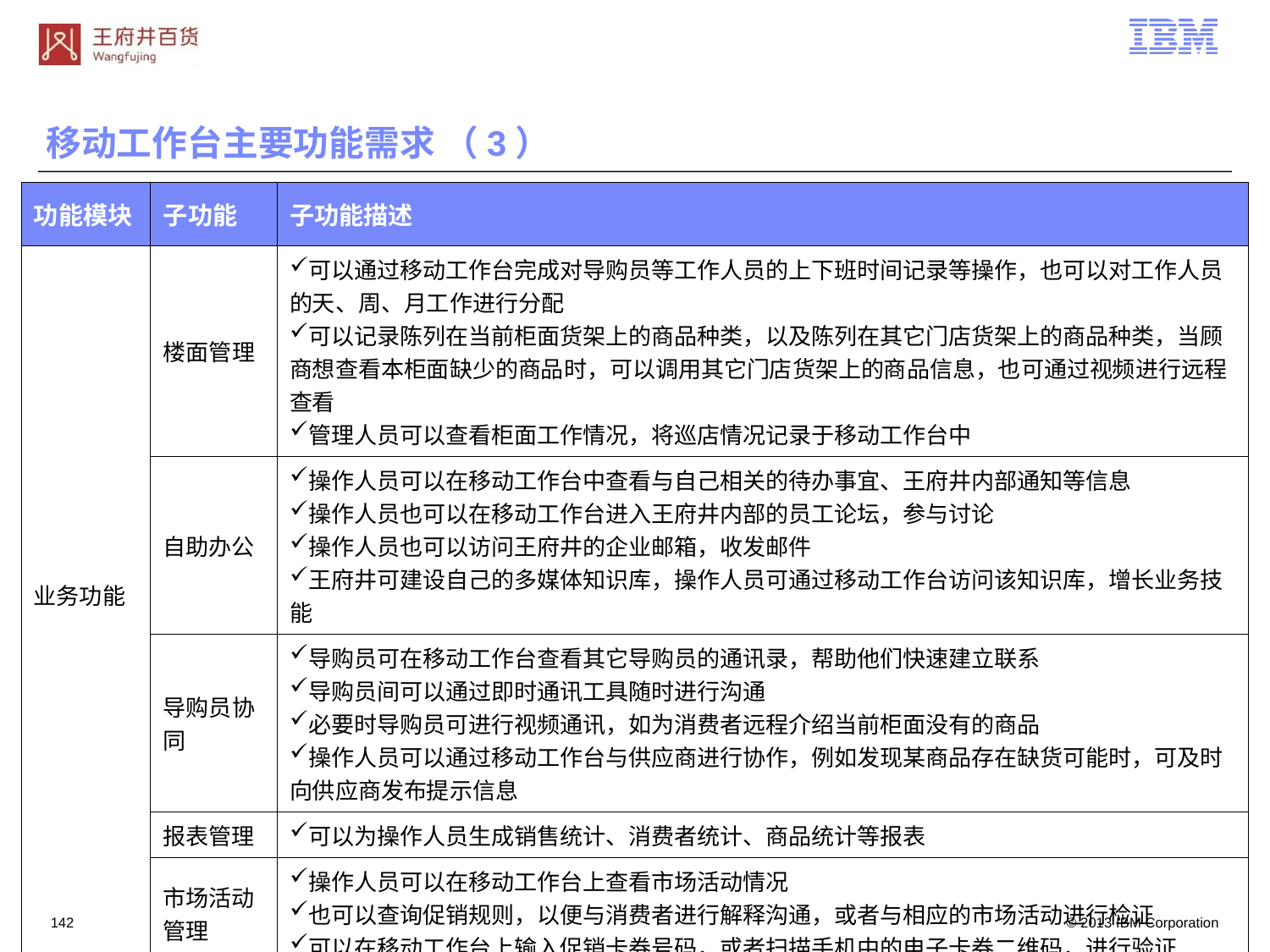

移动工作台主要功能需求 （3）
| 功能模块 | 子功能 | 子功能描述 |
| --- | --- | --- |
| 业务功能 | 楼面管理 | 可以通过移动工作台完成对导购员等工作人员的上下班时间记录等操作，也可以对工作人员的天、周、月工作进行分配 可以记录陈列在当前柜面货架上的商品种类，以及陈列在其它门店货架上的商品种类，当顾商想查看本柜面缺少的商品时，可以调用其它门店货架上的商品信息，也可通过视频进行远程查看 管理人员可以查看柜面工作情况，将巡店情况记录于移动工作台中 |
|  | 自助办公 | 操作人员可以在移动工作台中查看与自己相关的待办事宜、王府井内部通知等信息 操作人员也可以在移动工作台进入王府井内部的员工论坛，参与讨论 操作人员也可以访问王府井的企业邮箱，收发邮件 王府井可建设自己的多媒体知识库，操作人员可通过移动工作台访问该知识库，增长业务技能 |
|  | 导购员协同 | 导购员可在移动工作台查看其它导购员的通讯录，帮助他们快速建立联系 导购员间可以通过即时通讯工具随时进行沟通 必要时导购员可进行视频通讯，如为消费者远程介绍当前柜面没有的商品 操作人员可以通过移动工作台与供应商进行协作，例如发现某商品存在缺货可能时，可及时向供应商发布提示信息 |
|  | 报表管理 | 可以为操作人员生成销售统计、消费者统计、商品统计等报表 |
|  | 市场活动管理 | 操作人员可以在移动工作台上查看市场活动情况 也可以查询促销规则，以便与消费者进行解释沟通，或者与相应的市场活动进行检证 可以在移动工作台上输入促销卡券号码，或者扫描手机中的电子卡券二维码，进行验证 |
| 基础技术组件 | 基础技术组件 | 完成日志管理、事务管理、权限管理、定时调度等基础功能 |
142